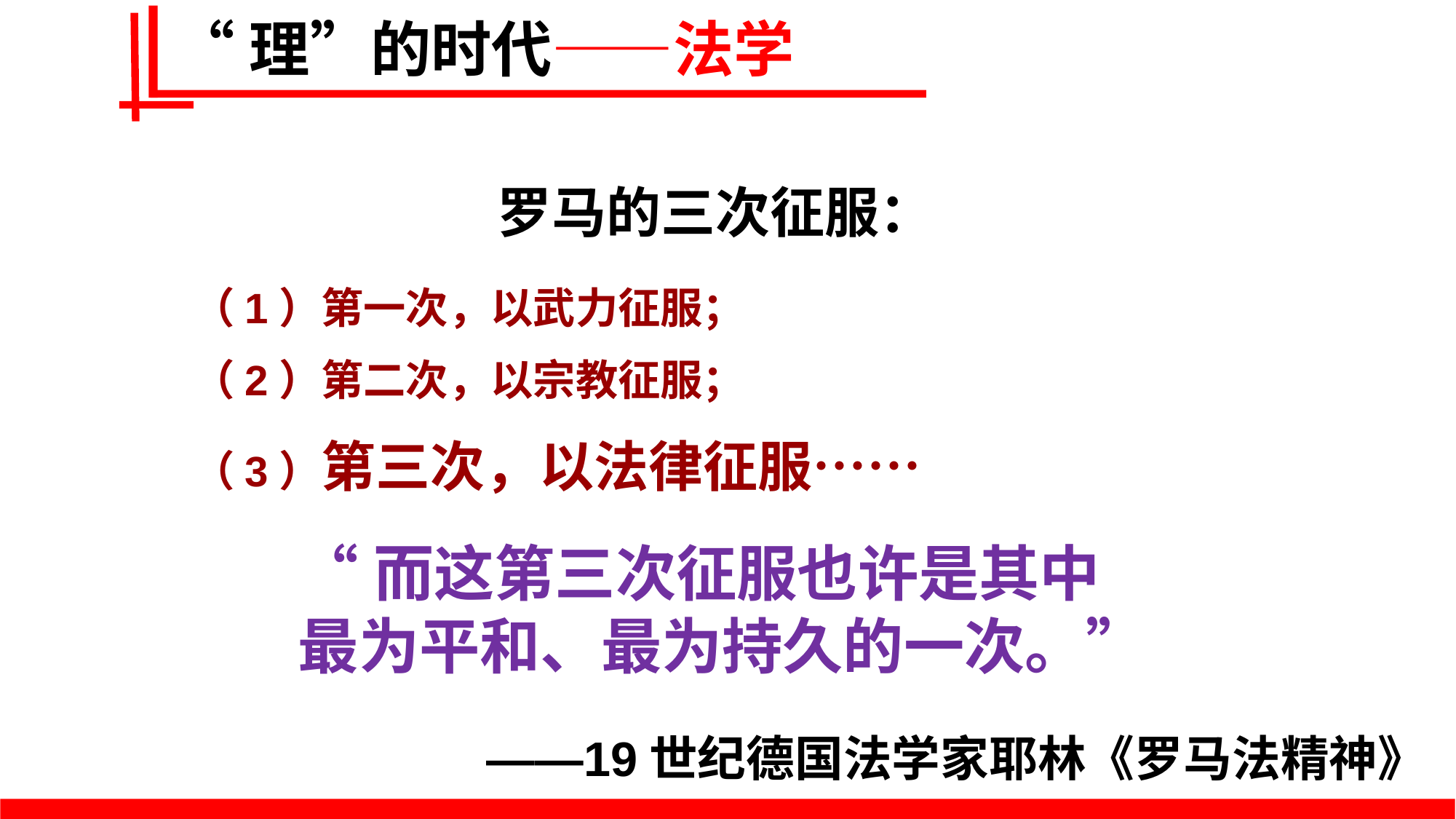

“理”的时代——法学

罗马的三次征服：
（1）第一次，以武力征服；
（2）第二次，以宗教征服；
（3）第三次，以法律征服……
“而这第三次征服也许是其中
最为平和、最为持久的一次。”
——19世纪德国法学家耶林《罗马法精神》